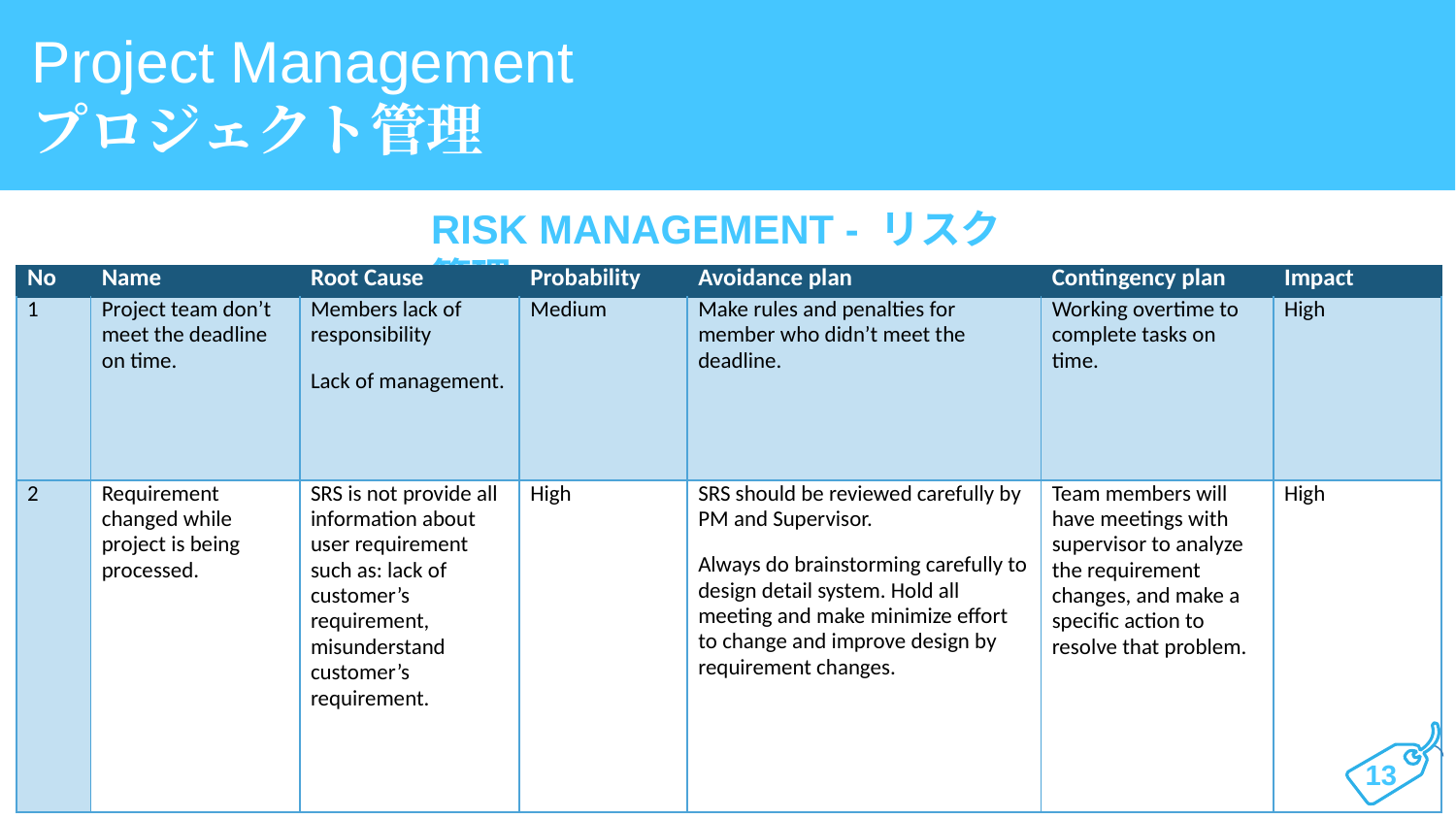

Project Management
プロジェクト管理
Risk Management - リスク管理
| No | Name | Root Cause | Probability | Avoidance plan | Contingency plan | Impact |
| --- | --- | --- | --- | --- | --- | --- |
| 1 | Project team don’t meet the deadline on time. | Members lack of responsibility Lack of management. | Medium | Make rules and penalties for member who didn’t meet the deadline. | Working overtime to complete tasks on time. | High |
| 2 | Requirement changed while project is being processed. | SRS is not provide all information about user requirement such as: lack of customer’s requirement, misunderstand customer’s requirement. | High | SRS should be reviewed carefully by PM and Supervisor. Always do brainstorming carefully to design detail system. Hold all meeting and make minimize effort to change and improve design by requirement changes. | Team members will have meetings with supervisor to analyze the requirement changes, and make a specific action to resolve that problem. | High |

13